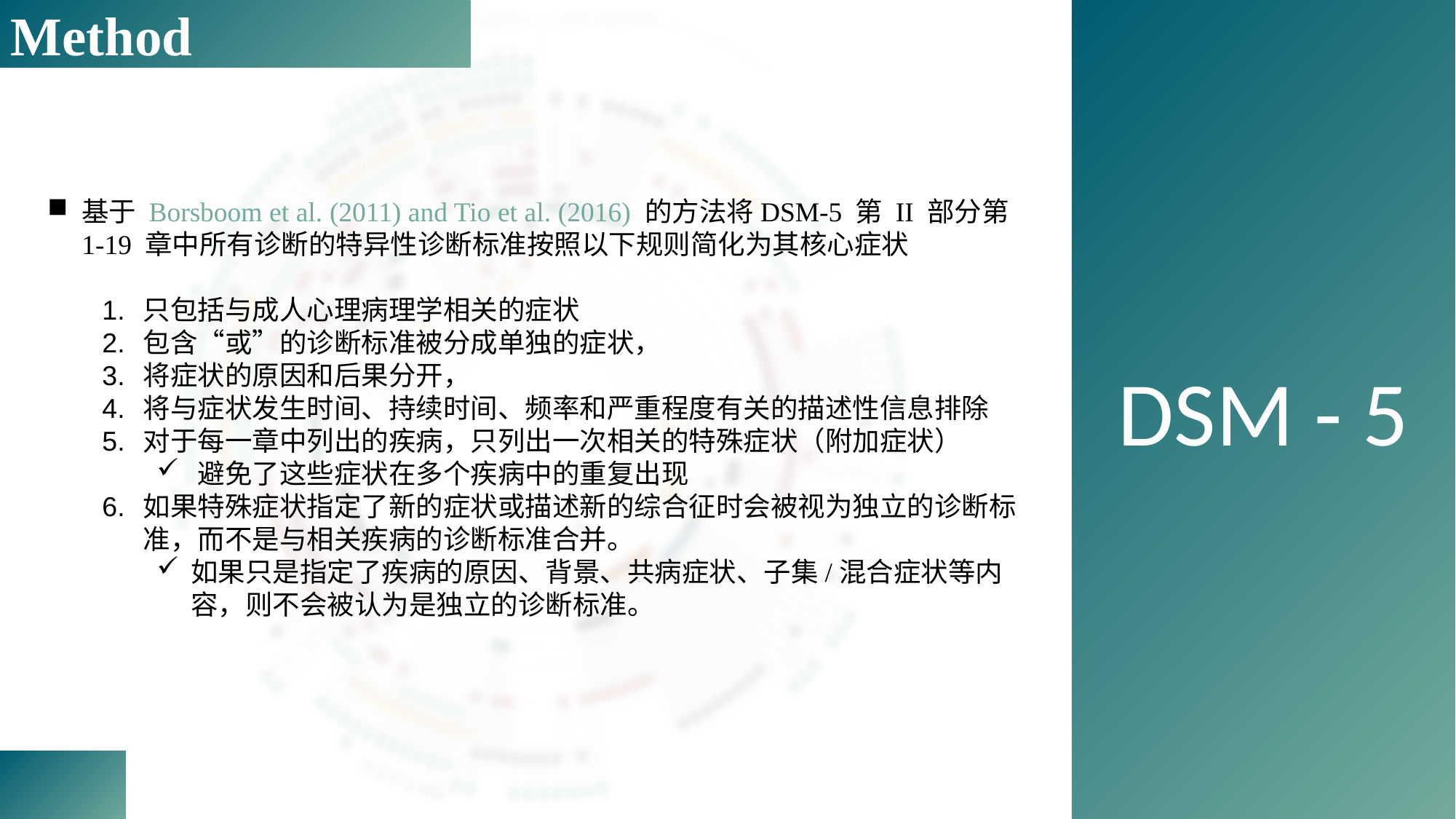

Method
DSM - 5
基于 Borsboom et al. (2011) and Tio et al. (2016) 的方法将DSM-5 第 II 部分第 1-19 章中所有诊断的特异性诊断标准按照以下规则简化为其核心症状

只包括与成人心理病理学相关的症状
包含“或”的诊断标准被分成单独的症状，
将症状的原因和后果分开，
将与症状发生时间、持续时间、频率和严重程度有关的描述性信息排除
对于每一章中列出的疾病，只列出一次相关的特殊症状（附加症状）
避免了这些症状在多个疾病中的重复出现
如果特殊症状指定了新的症状或描述新的综合征时会被视为独立的诊断标准，而不是与相关疾病的诊断标准合并。
如果只是指定了疾病的原因、背景、共病症状、子集/混合症状等内容，则不会被认为是独立的诊断标准。